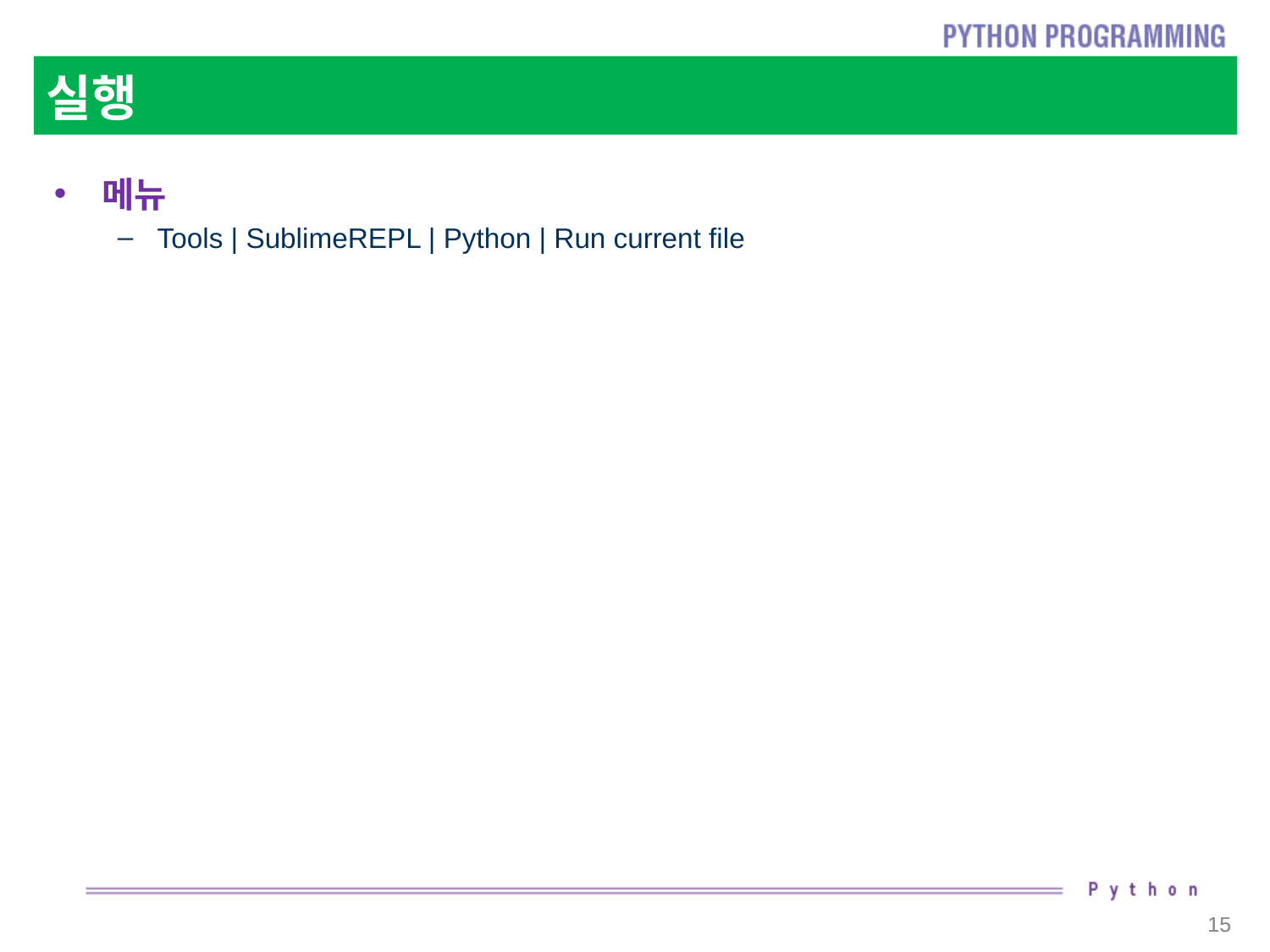

# 실행
메뉴
Tools | SublimeREPL | Python | Run current file
15